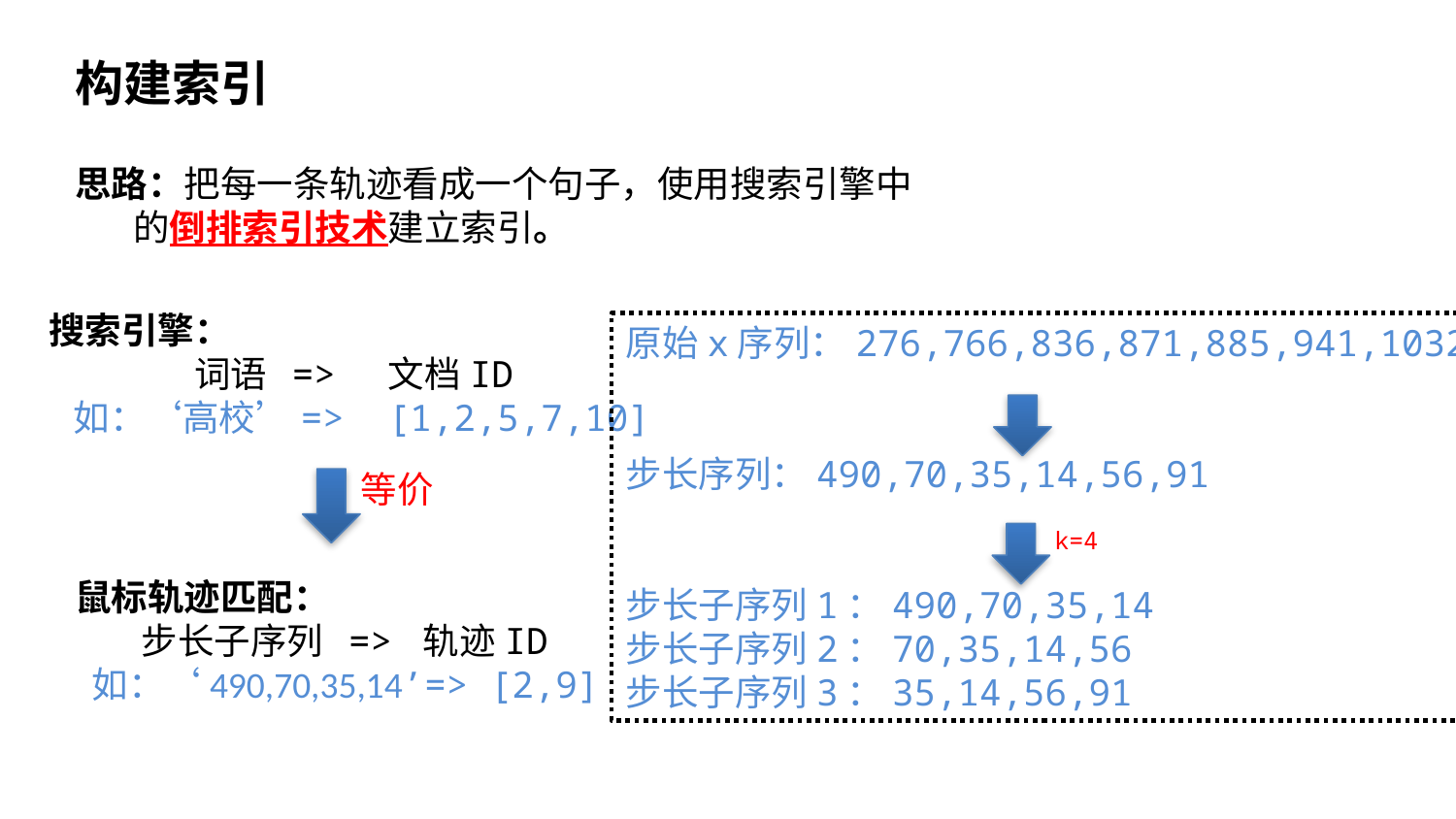

构建索引
思路：把每一条轨迹看成一个句子，使用搜索引擎中
      的倒排索引技术建立索引。
搜索引擎：
	词语  =>  文档ID
  如：‘高校’=>  [1,2,5,7,10]
原始x序列：276,766,836,871,885,941,1032

步长序列：490,70,35,14,56,91

步长子序列1：490,70,35,14
步长子序列2：70,35,14,56
步长子序列3：35,14,56,91

等价

k=4

鼠标轨迹匹配：
       步长子序列  => 轨迹ID
 如：‘490,70,35,14’=> [2,9]